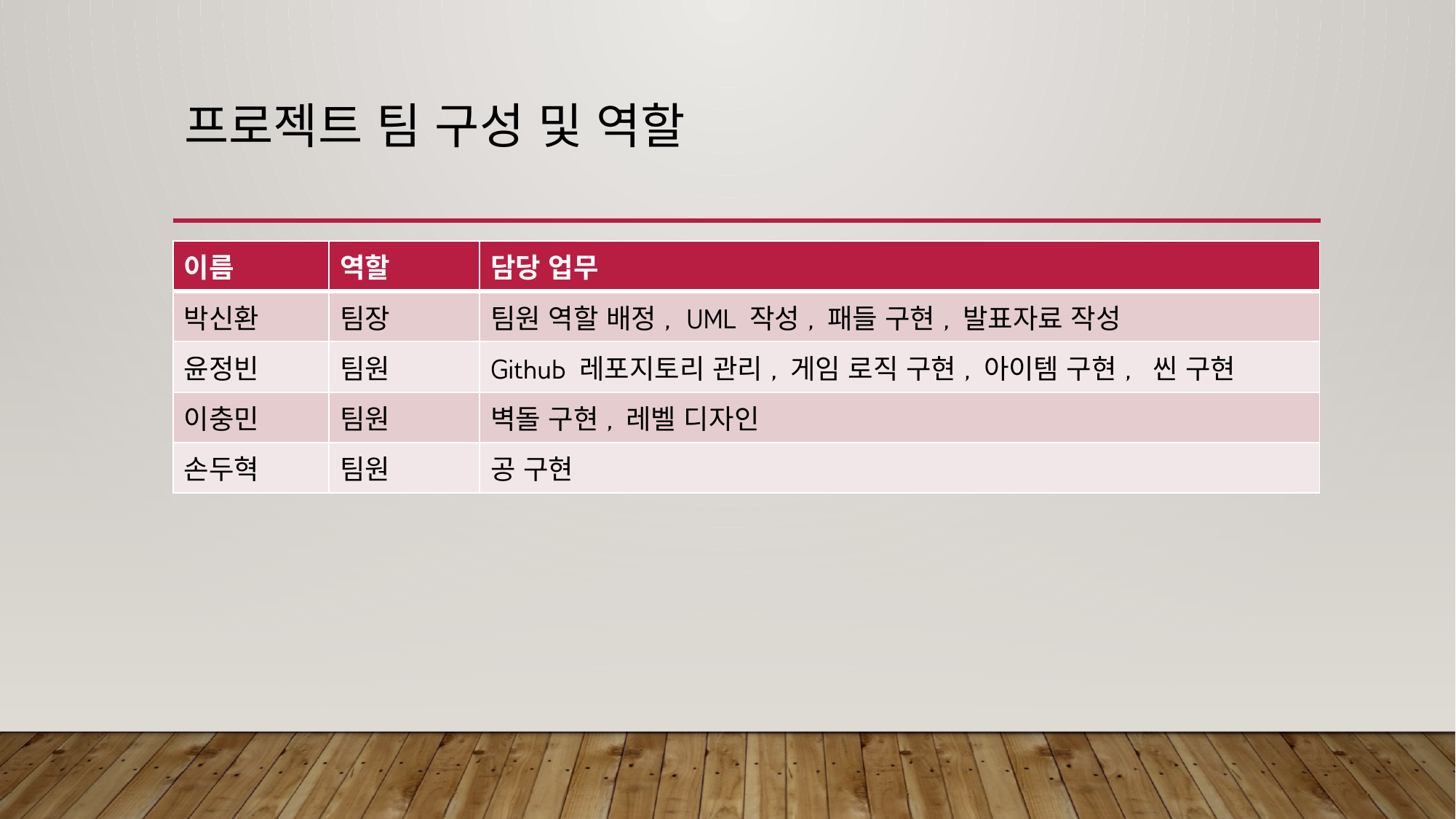

# 프로젝트 팀 구성 및 역할
| 이름 | 역할 | 담당 업무 |
| --- | --- | --- |
| 박신환 | 팀장 | 팀원 역할 배정, UML 작성, 패들 구현, 발표자료 작성 |
| 윤정빈 | 팀원 | Github 레포지토리 관리, 게임 로직 구현, 아이템 구현, 씬 구현 |
| 이충민 | 팀원 | 벽돌 구현, 레벨 디자인 |
| 손두혁 | 팀원 | 공 구현 |